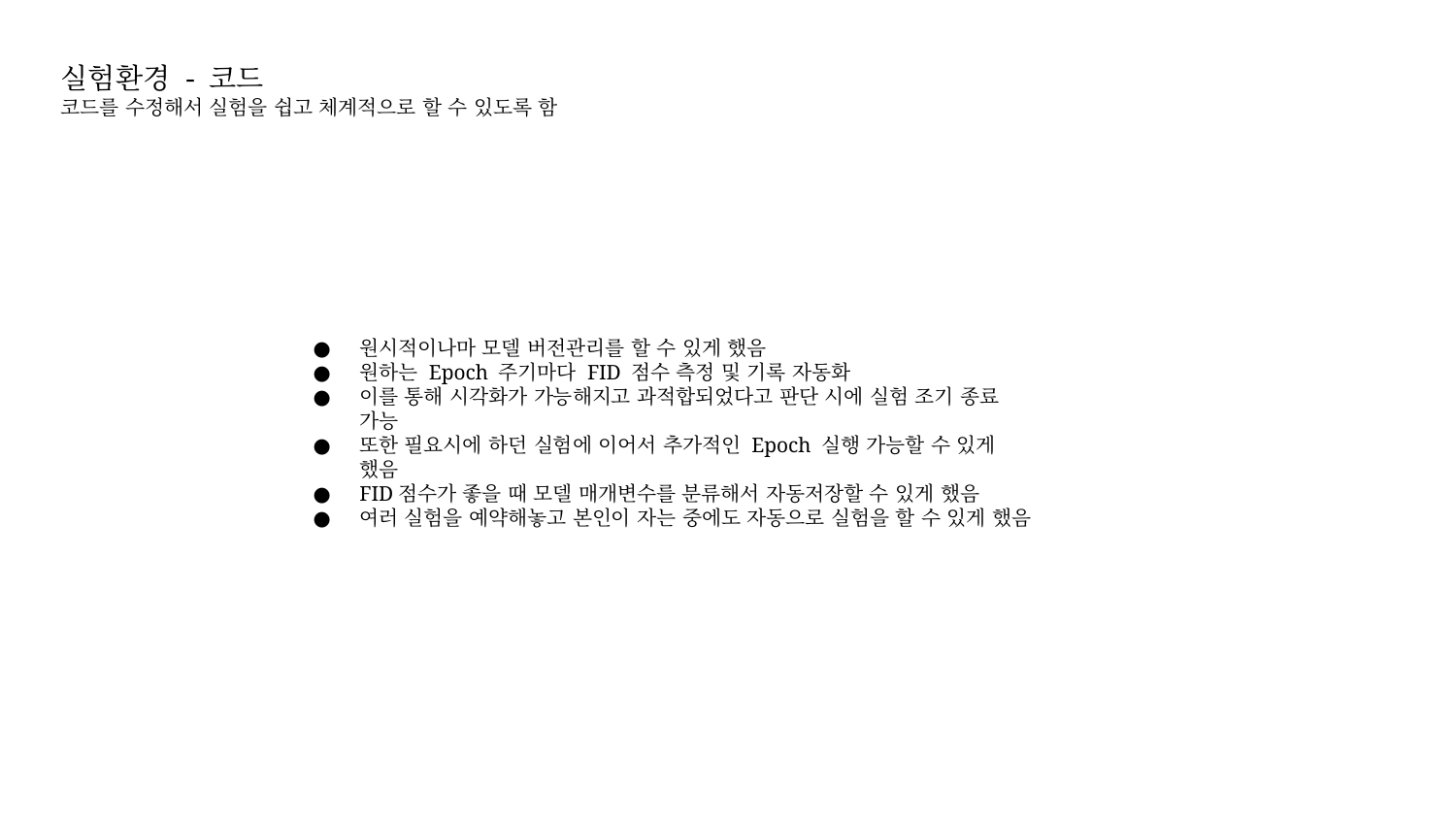

실험환경 - 코드
코드를 수정해서 실험을 쉽고 체계적으로 할 수 있도록 함
원시적이나마 모델 버전관리를 할 수 있게 했음
원하는 Epoch 주기마다 FID 점수 측정 및 기록 자동화
이를 통해 시각화가 가능해지고 과적합되었다고 판단 시에 실험 조기 종료 가능
또한 필요시에 하던 실험에 이어서 추가적인 Epoch 실행 가능할 수 있게 했음
FID점수가 좋을 때 모델 매개변수를 분류해서 자동저장할 수 있게 했음
여러 실험을 예약해놓고 본인이 자는 중에도 자동으로 실험을 할 수 있게 했음